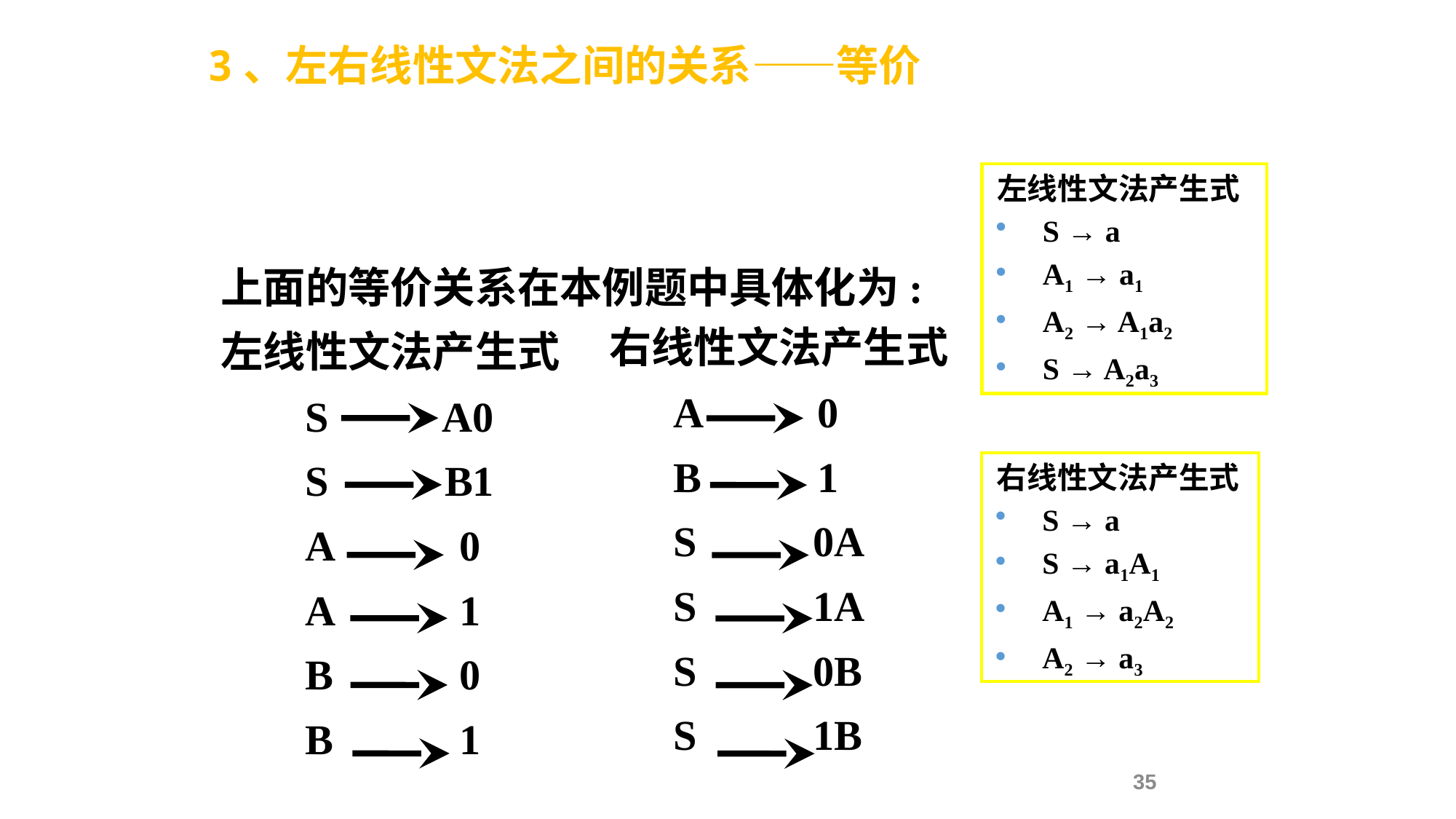

3、左右线性文法之间的关系——等价
左线性文法产生式
S → a
A1 → a1
A2 → A1a2
S → A2a3

        右线性文法产生式
          A           0
          B           1
          S           0A
          S           1A
          S           0B
          S           1B
上面的等价关系在本例题中具体化为:
左线性文法产生式
        S           A0
        S           B1
        A            0
        A            1
        B            0
        B            1

右线性文法产生式
S → a
S → a1A1
A1 → a2A2
A2 → a3

35